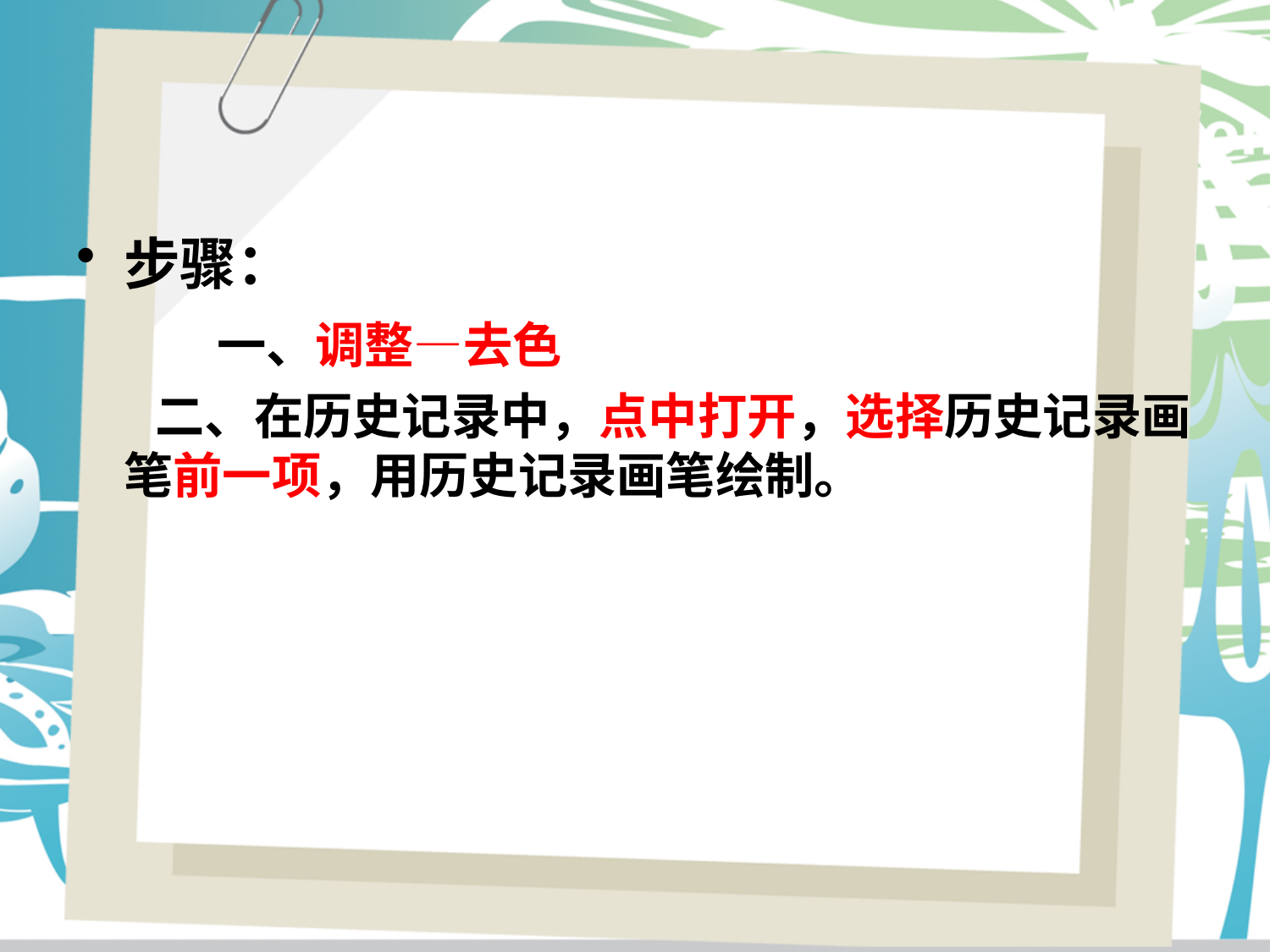

#
步骤：
          一、调整—去色
      二、在历史记录中，点中打开，选择历史记录画笔前一项，用历史记录画笔绘制。